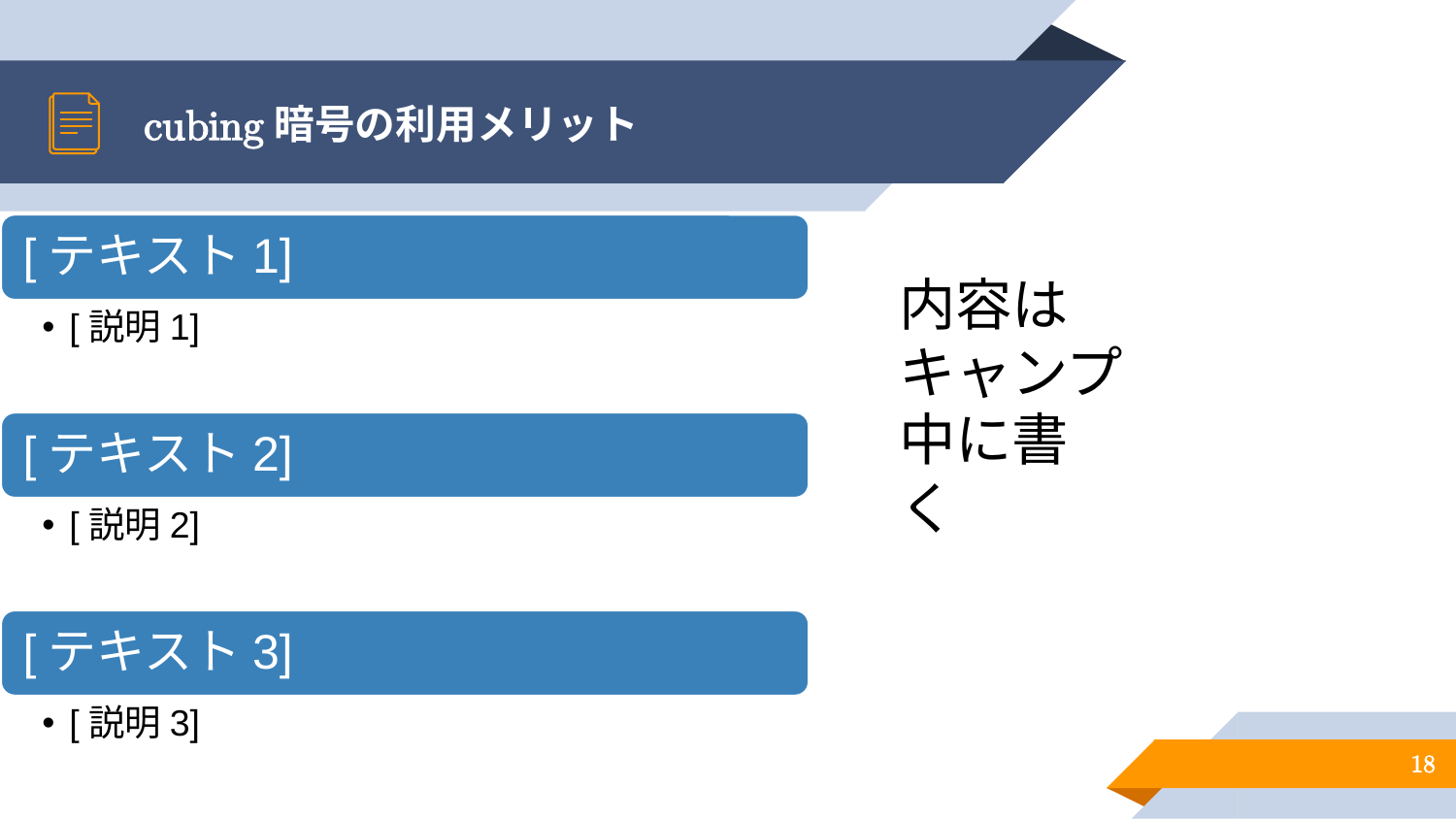

# cubing暗号の利用メリット

[テキスト1]
[説明1]
[テキスト2]
[説明2]
[テキスト3]
[説明3]
内容はキャンプ中に書く
18